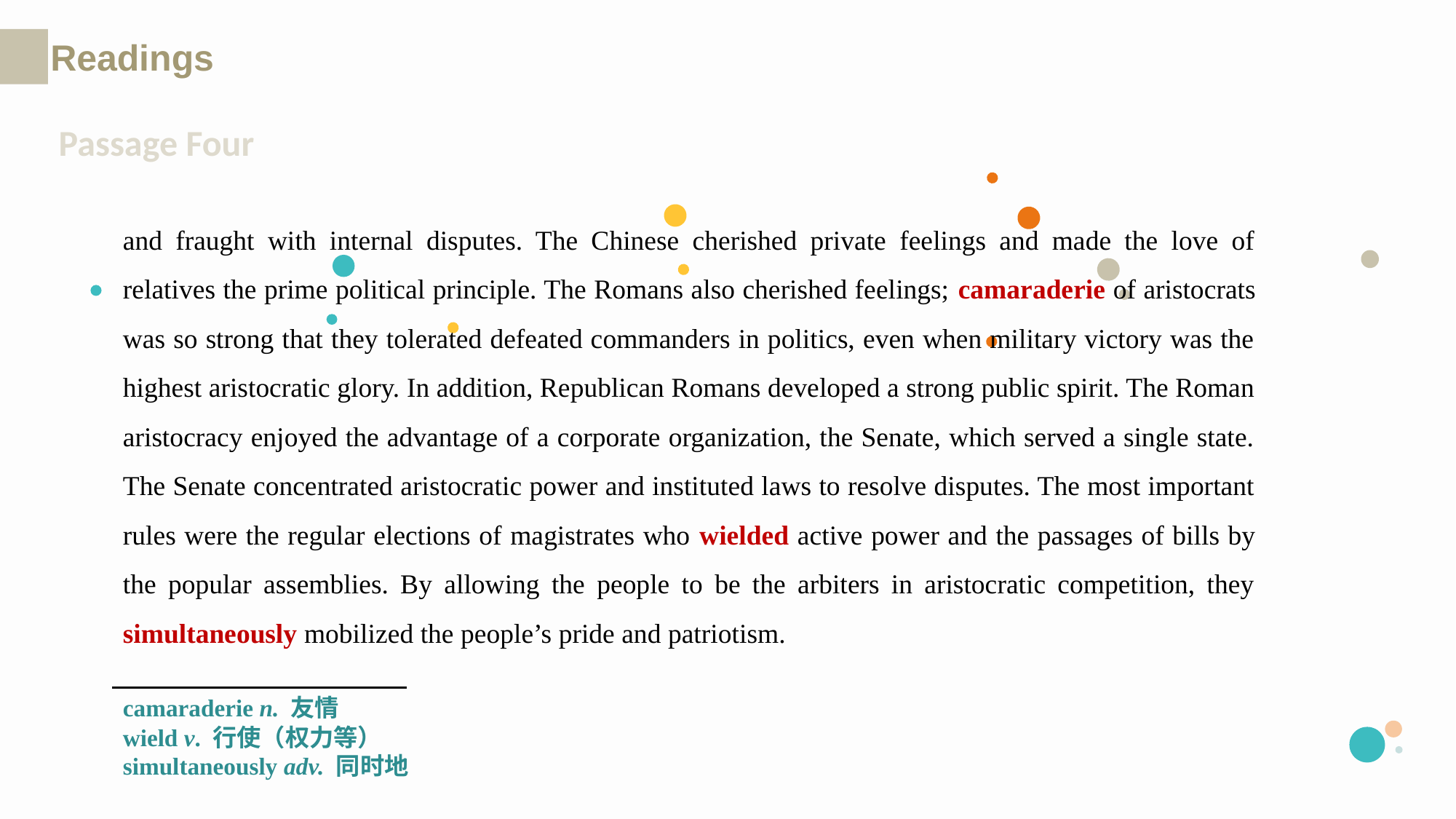

Readings
Passage Four

and fraught with internal disputes. The Chinese cherished private feelings and made the love of relatives the prime political principle. The Romans also cherished feelings; camaraderie of aristocrats was so strong that they tolerated defeated commanders in politics, even when military victory was the highest aristocratic glory. In addition, Republican Romans developed a strong public spirit. The Roman aristocracy enjoyed the advantage of a corporate organization, the Senate, which served a single state. The Senate concentrated aristocratic power and instituted laws to resolve disputes. The most important rules were the regular elections of magistrates who wielded active power and the passages of bills by the popular assemblies. By allowing the people to be the arbiters in aristocratic competition, they simultaneously mobilized the people’s pride and patriotism.

camaraderie n. 友情
wield v. 行使（权力等）
simultaneously adv. 同时地